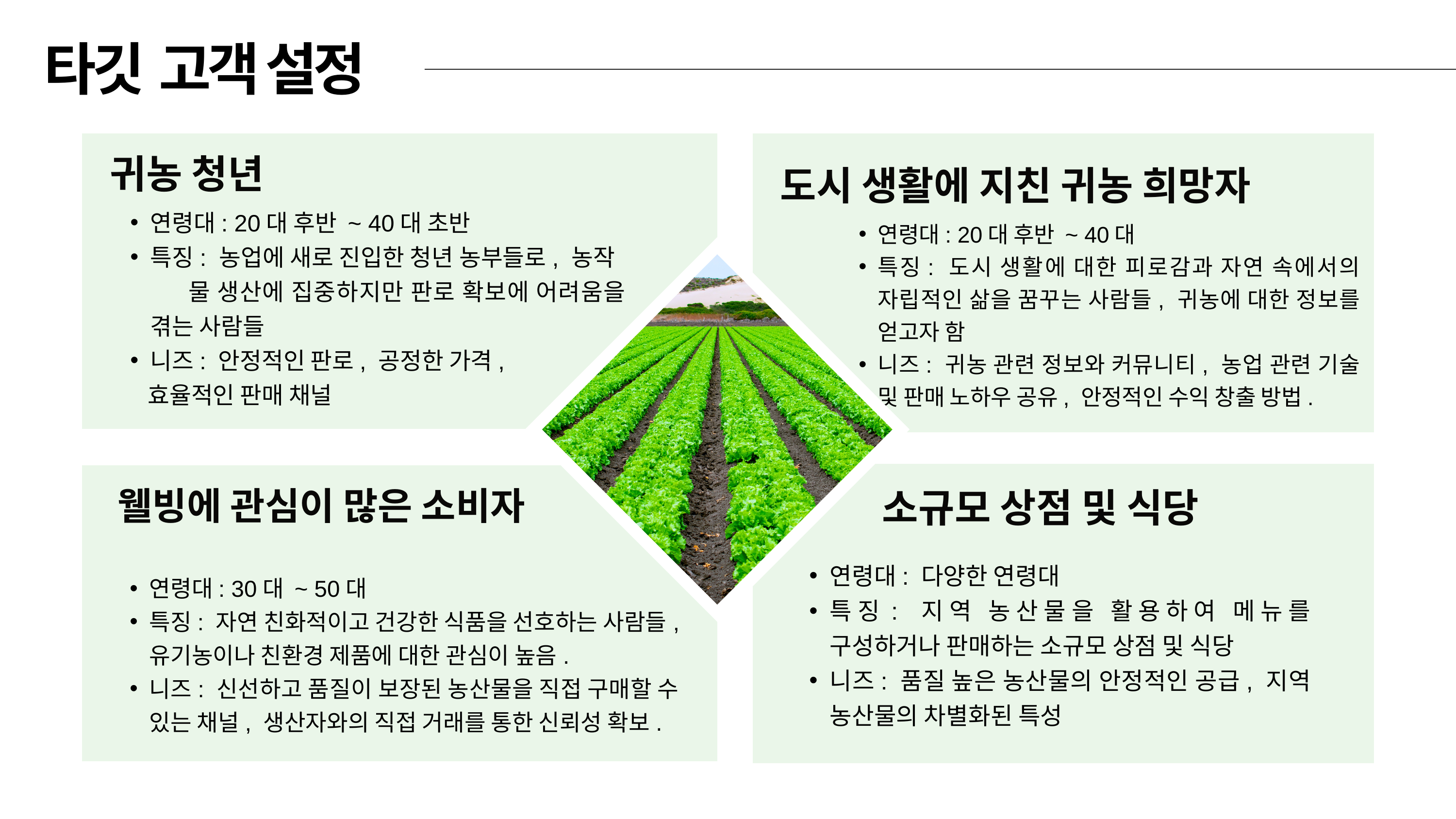

타깃  고객 설정

귀농 청년
도시 생활에 지친 귀농 희망자
연령대: 20대 후반 ~ 40대 초반
특징: 농업에 새로 진입한 청년 농부들로, 농작         물 생산에 집중하지만 판로 확보에 어려움을 겪는 사람들
니즈: 안정적인 판로, 공정한 가격,
      효율적인 판매 채널

연령대: 20대 후반 ~ 40대
특징: 도시 생활에 대한 피로감과 자연 속에서의 자립적인 삶을 꿈꾸는 사람들, 귀농에 대한 정보를 얻고자 함
니즈: 귀농 관련 정보와 커뮤니티, 농업 관련 기술 및 판매 노하우 공유, 안정적인 수익 창출 방법.

웰빙에 관심이 많은 소비자
소규모 상점 및 식당

연령대: 30대 ~ 50대
특징: 자연 친화적이고 건강한 식품을 선호하는 사람들, 유기농이나 친환경 제품에 대한 관심이 높음.
니즈: 신선하고 품질이 보장된 농산물을 직접 구매할 수 있는 채널, 생산자와의 직접 거래를 통한 신뢰성 확보.

연령대: 다양한 연령대
특징: 지역 농산물을 활용하여 메뉴를 구성하거나 판매하는 소규모 상점 및 식당
니즈: 품질 높은 농산물의 안정적인 공급, 지역 농산물의 차별화된 특성